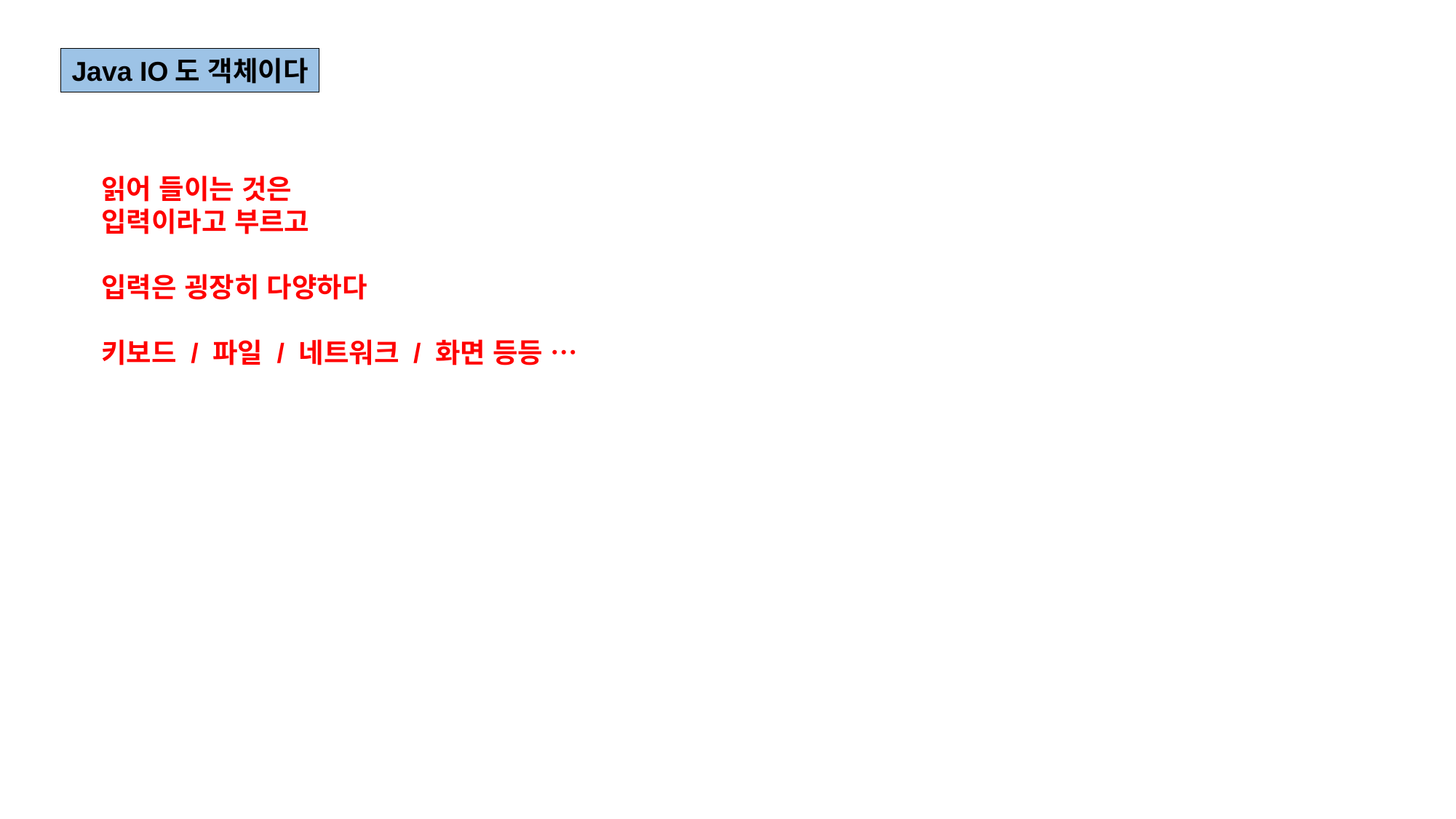

Java IO도 객체이다
읽어 들이는 것은
입력이라고 부르고

입력은 굉장히 다양하다

키보드 / 파일 / 네트워크 / 화면 등등 …